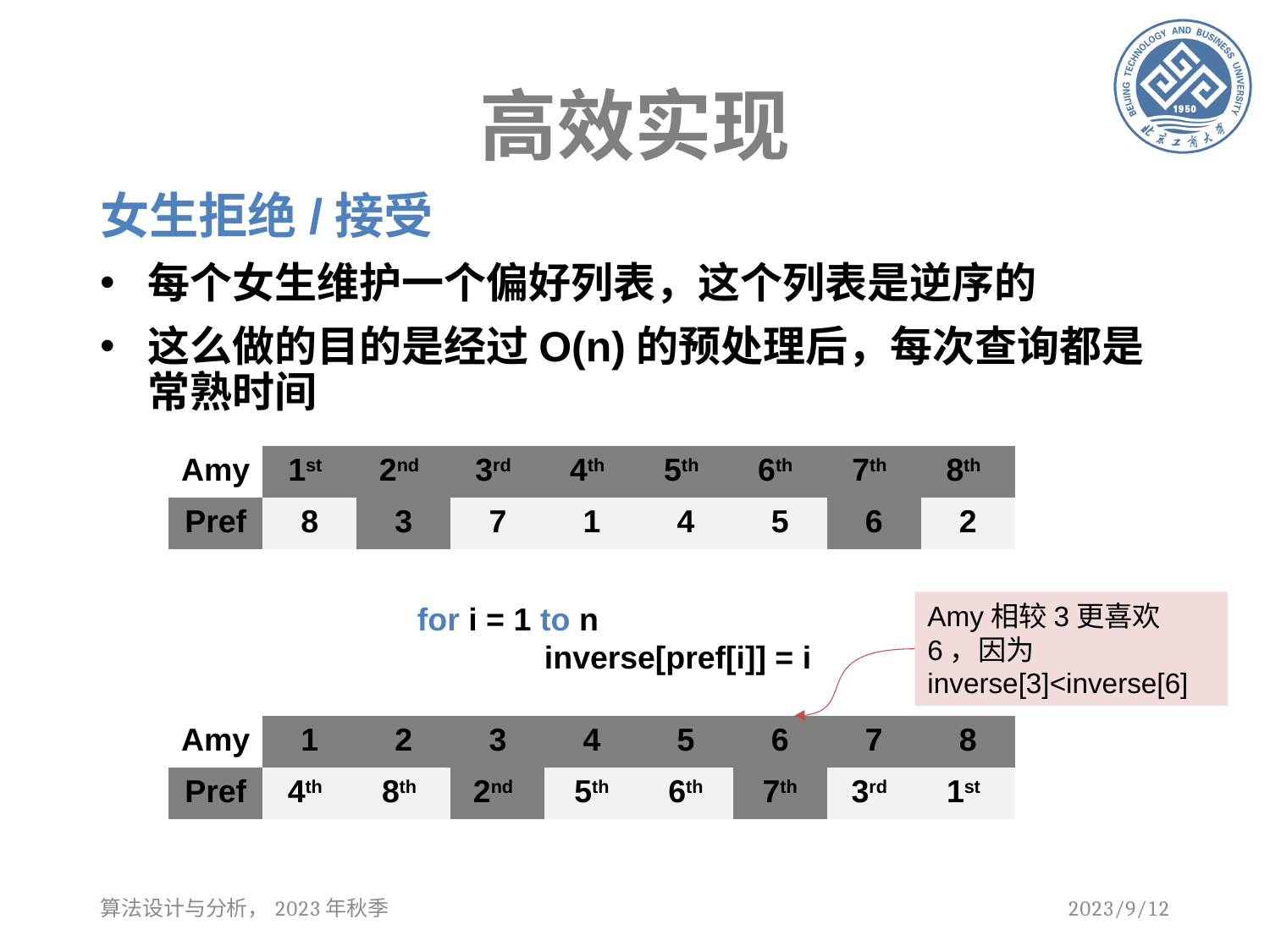

# 高效实现
女生拒绝/接受
每个女生维护一个偏好列表，这个列表是逆序的
这么做的目的是经过O(n)的预处理后，每次查询都是常熟时间
| Amy | 1st | 2nd | 3rd | 4th | 5th | 6th | 7th | 8th |
| --- | --- | --- | --- | --- | --- | --- | --- | --- |
| Pref | 8 | 3 | 7 | 1 | 4 | 5 | 6 | 2 |
Amy相较3更喜欢6，因为inverse[3]<inverse[6]
for i = 1 to n
	inverse[pref[i]] = i
| Amy | 1 | 2 | 3 | 4 | 5 | 6 | 7 | 8 |
| --- | --- | --- | --- | --- | --- | --- | --- | --- |
| Pref | 4th | 8th | 2nd | 5th | 6th | 7th | 3rd | 1st |
算法设计与分析，2023年秋季
2023/9/12